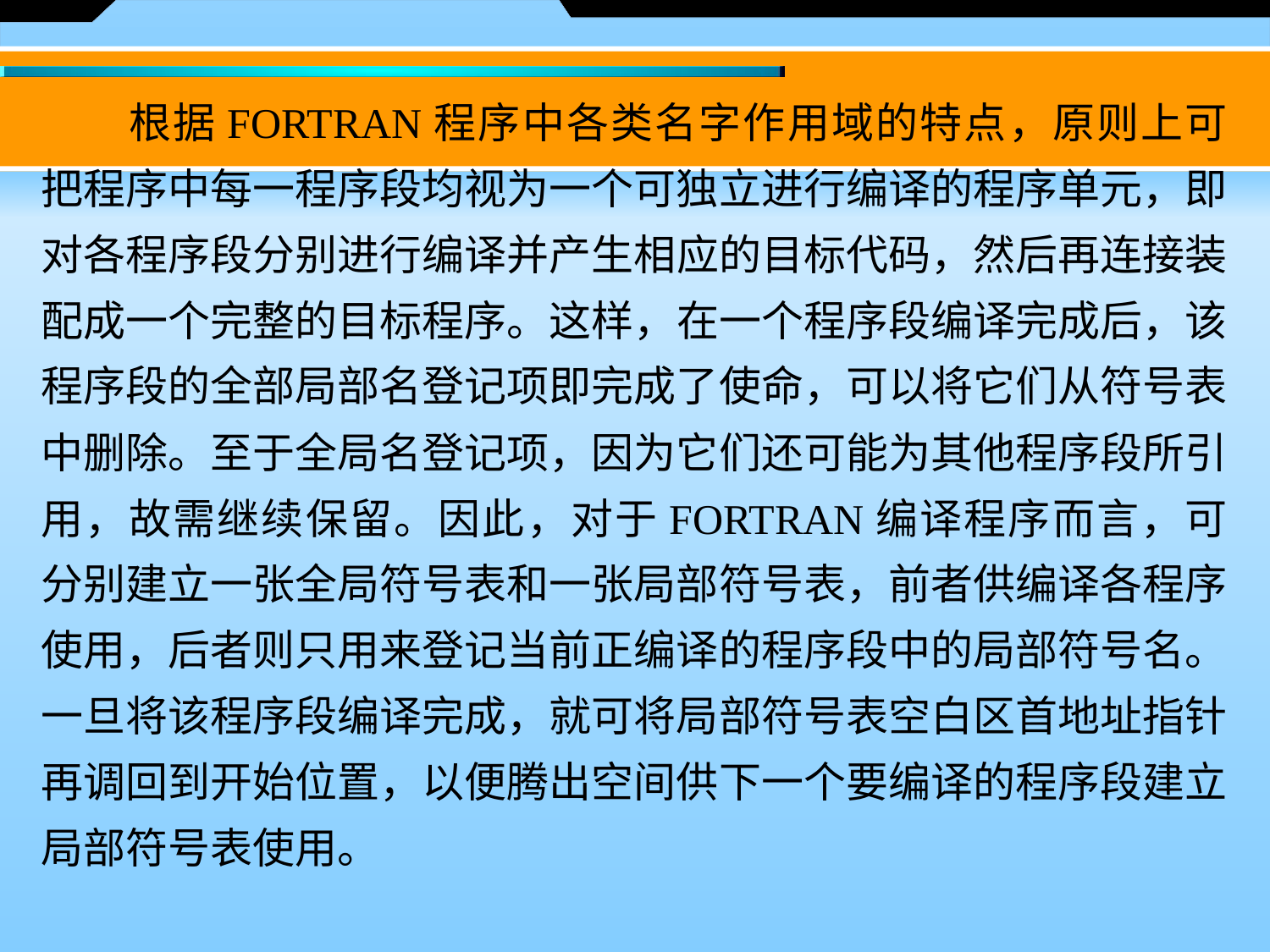

根据FORTRAN程序中各类名字作用域的特点，原则上可把程序中每一程序段均视为一个可独立进行编译的程序单元，即对各程序段分别进行编译并产生相应的目标代码，然后再连接装配成一个完整的目标程序。这样，在一个程序段编译完成后，该程序段的全部局部名登记项即完成了使命，可以将它们从符号表中删除。至于全局名登记项，因为它们还可能为其他程序段所引用，故需继续保留。因此，对于FORTRAN编译程序而言，可分别建立一张全局符号表和一张局部符号表，前者供编译各程序使用，后者则只用来登记当前正编译的程序段中的局部符号名。一旦将该程序段编译完成，就可将局部符号表空白区首地址指针再调回到开始位置，以便腾出空间供下一个要编译的程序段建立局部符号表使用。